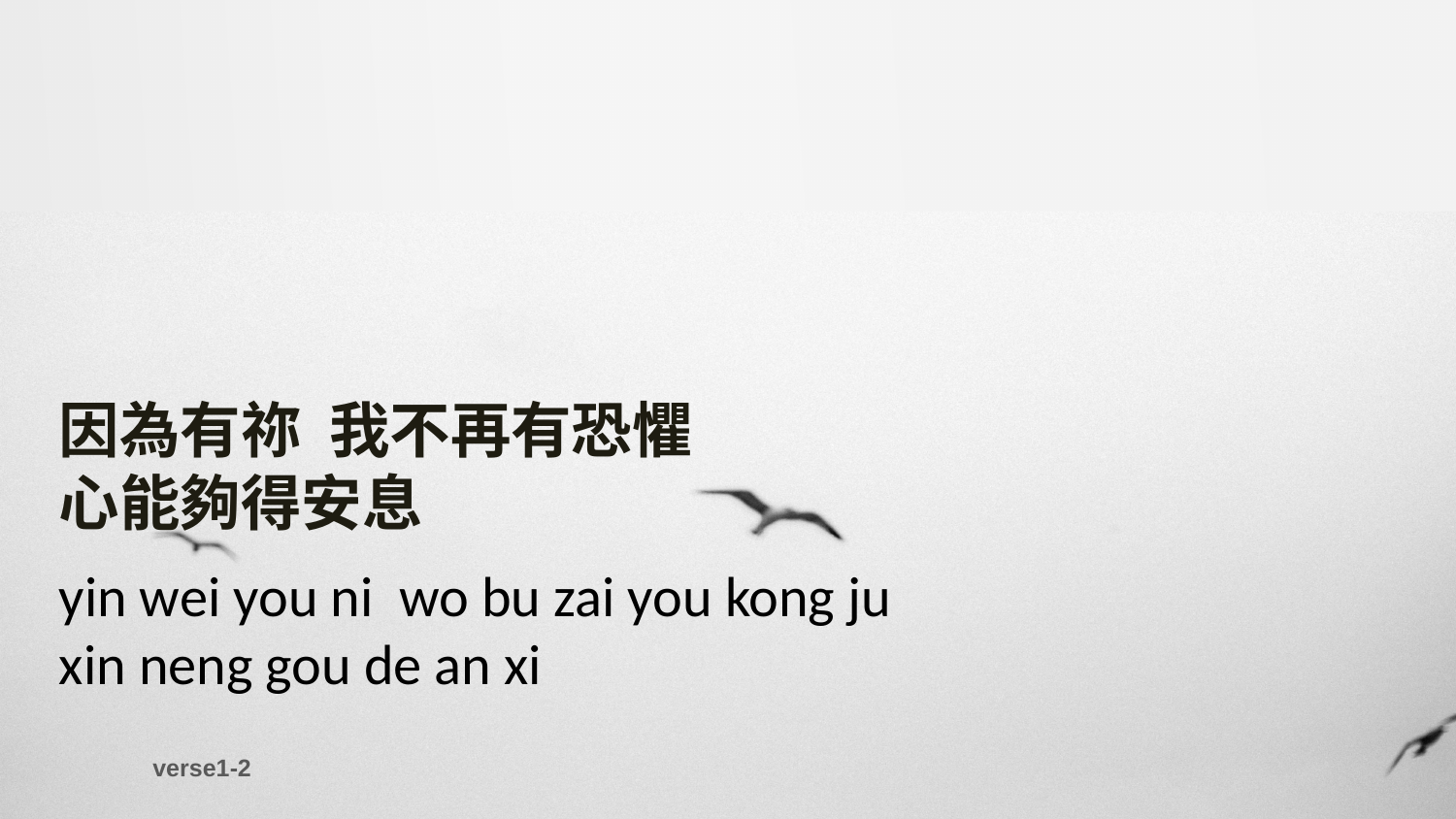

因為有祢  我不再有恐懼
心能夠得安息

yin wei you ni  wo bu zai you kong ju
xin neng gou de an xi

verse1-2